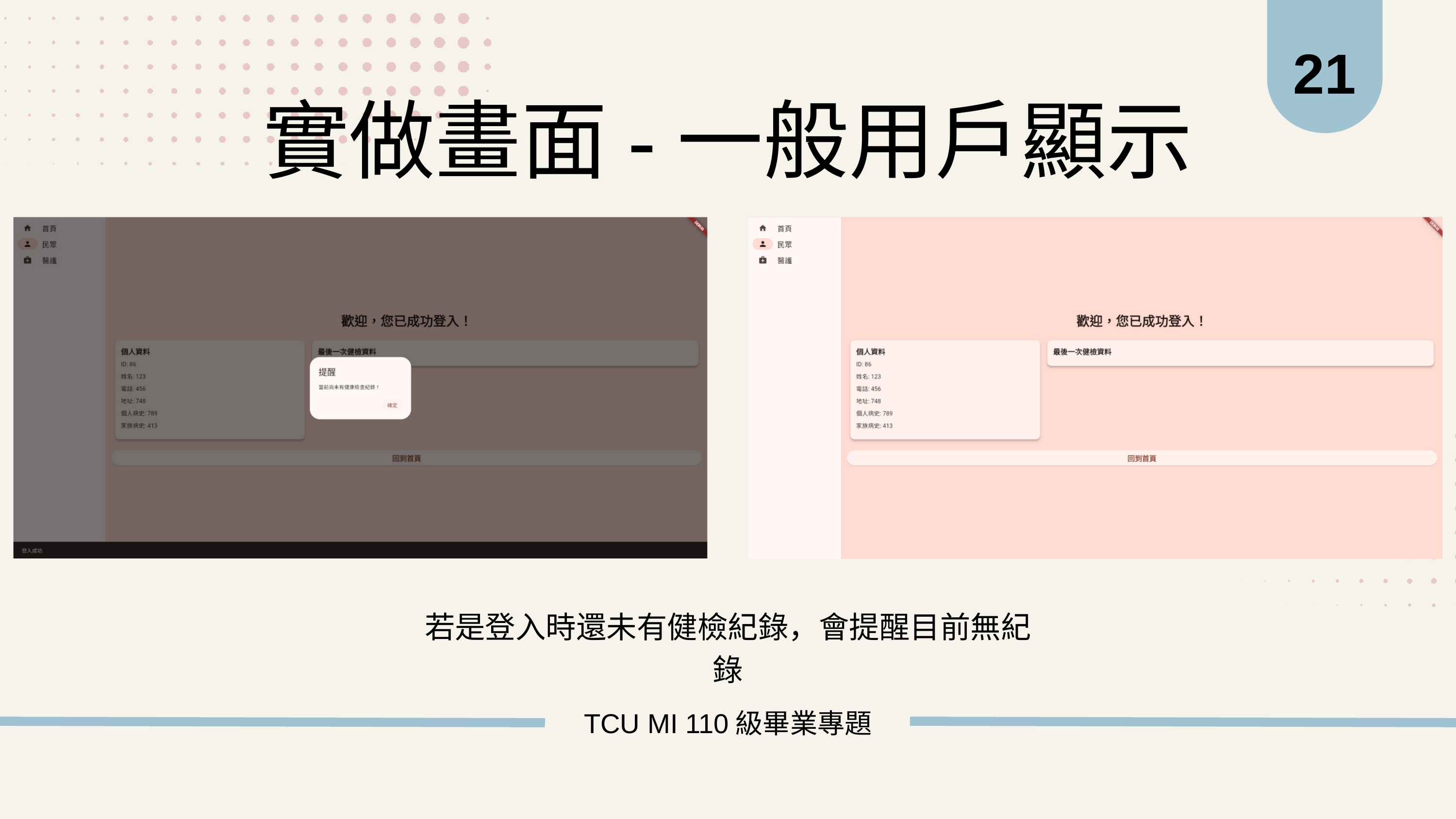

21

實做畫面-一般用戶顯示

若是登入時還未有健檢紀錄，會提醒目前無紀錄
TCU MI 110級畢業專題